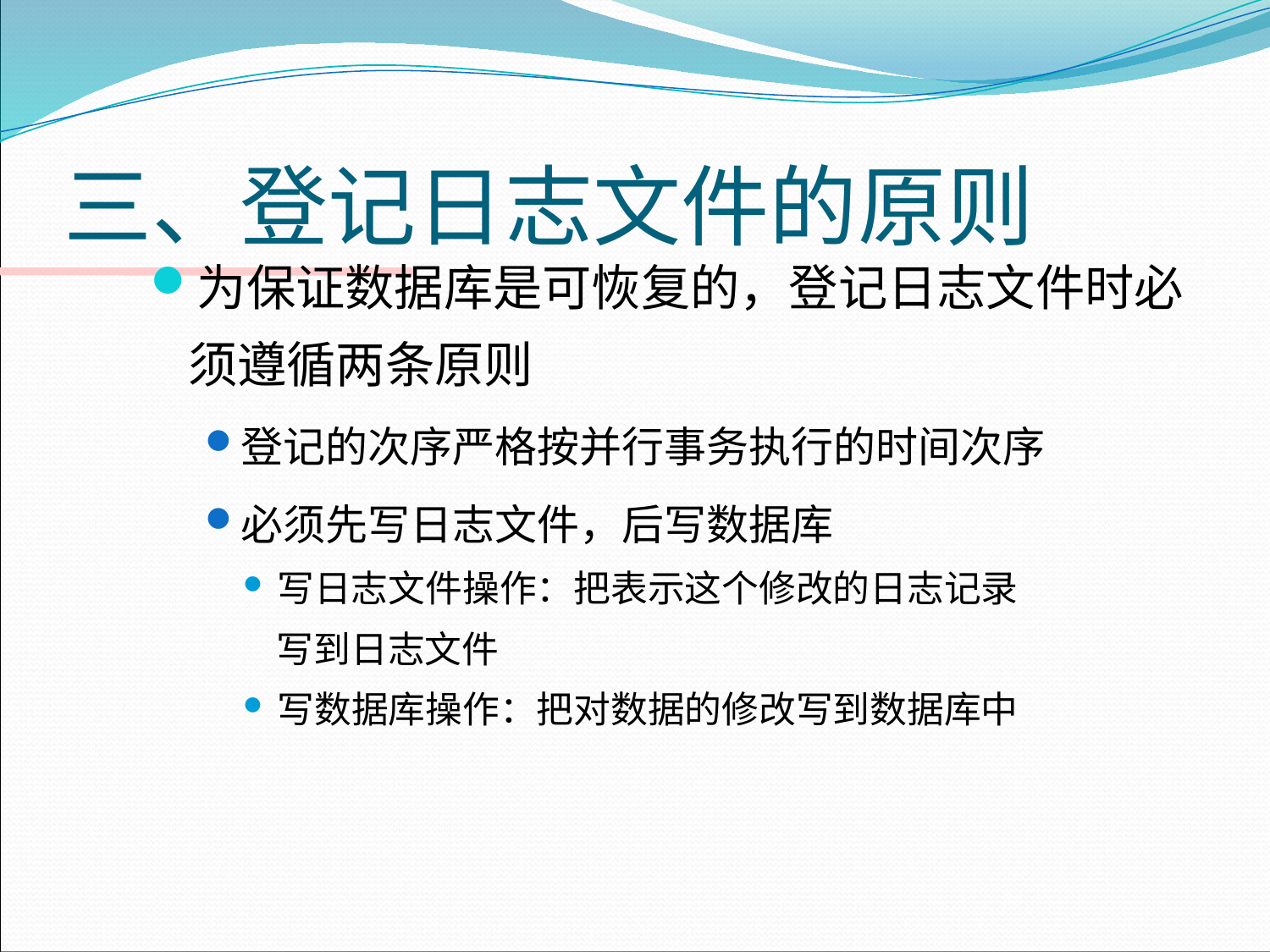

# 三、登记日志文件的原则
为保证数据库是可恢复的，登记日志文件时必须遵循两条原则
登记的次序严格按并行事务执行的时间次序
必须先写日志文件，后写数据库
写日志文件操作：把表示这个修改的日志记录
   写到日志文件
写数据库操作：把对数据的修改写到数据库中

946